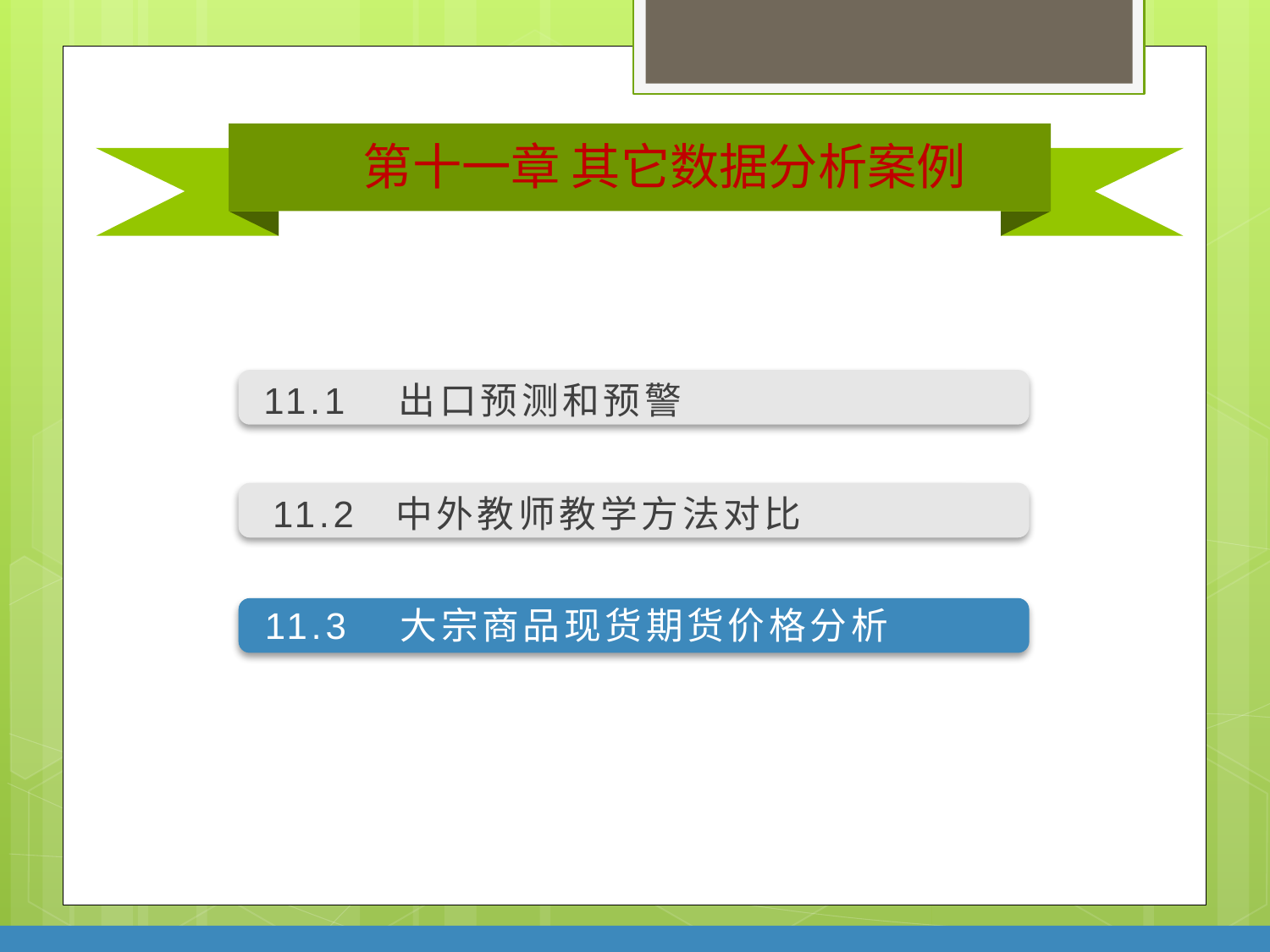

第十一章 其它数据分析案例

11.1　出口预测和预警

11.2  中外教师教学方法对比
11.3　大宗商品现货期货价格分析